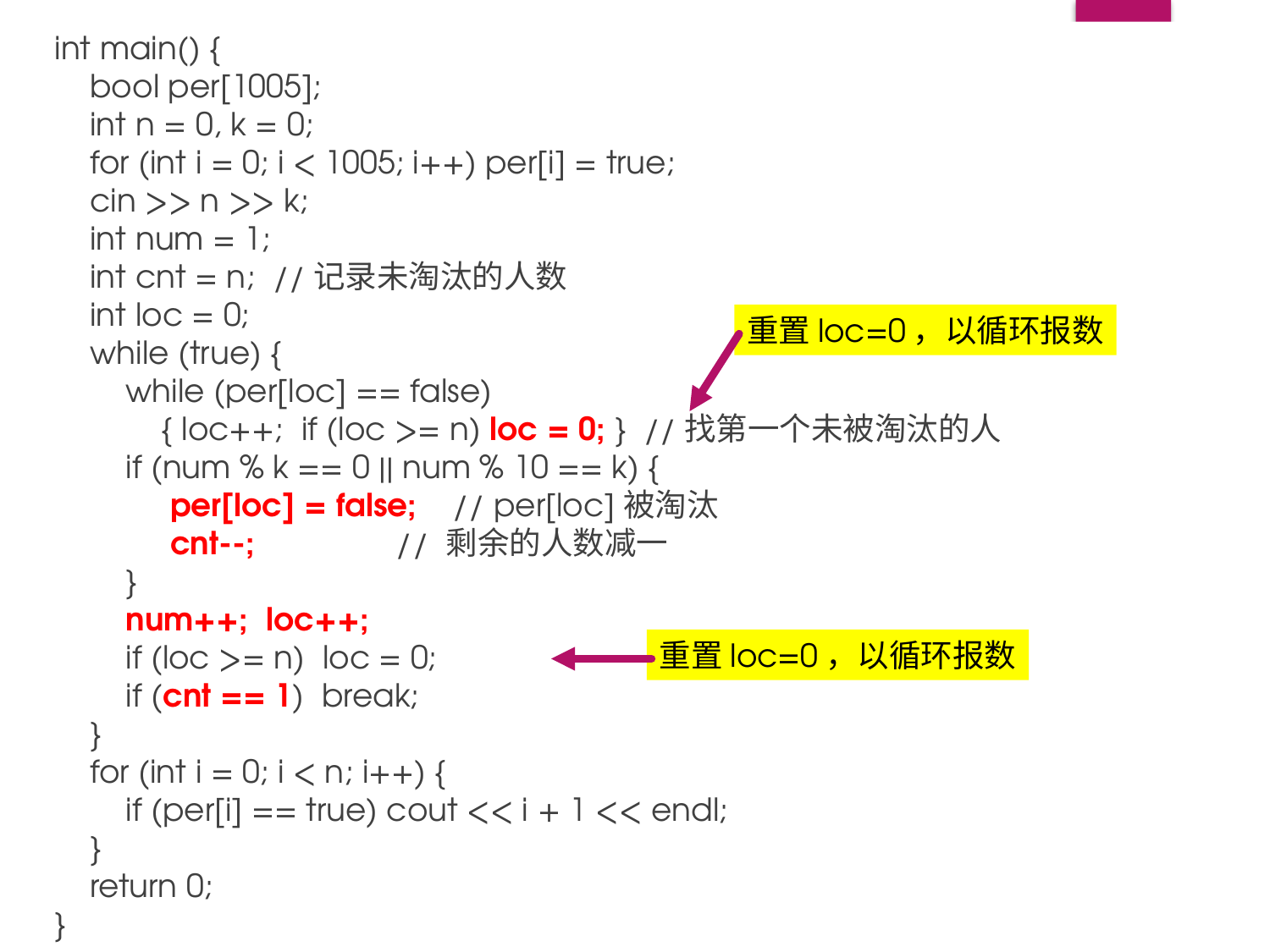

int main() {
    bool per[1005];
    int n = 0, k = 0;
    for (int i = 0; i < 1005; i++) per[i] = true;
    cin >> n >> k;
    int num = 1;
    int cnt = n;  //记录未淘汰的人数
    int loc = 0;
    while (true) {
        while (per[loc] == false)
            { loc++;  if (loc >= n) loc = 0; }  //找第一个未被淘汰的人
        if (num % k == 0 || num % 10 == k) {
             per[loc] = false;    // per[loc]被淘汰
             cnt--;                // 剩余的人数减一
        }
        num++;  loc++;
        if (loc >= n)  loc = 0;
        if (cnt == 1)  break;
    }
    for (int i = 0; i < n; i++) {
        if (per[i] == true) cout << i + 1 << endl;
    }
    return 0;
}
重置loc=0，以循环报数
重置loc=0，以循环报数